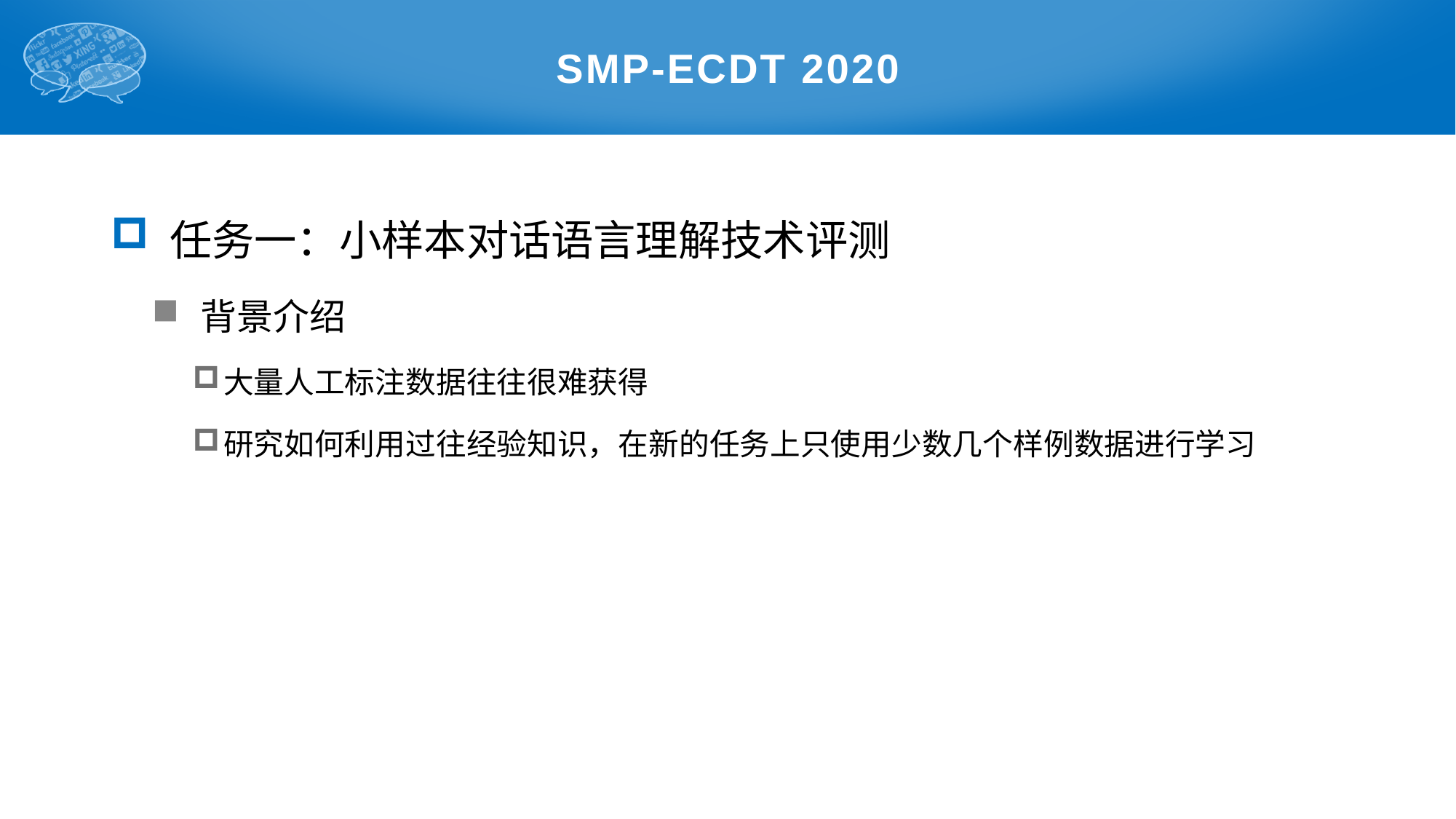

# SMP-ECDT 2020
 任务一：小样本对话语言理解技术评测
 背景介绍
大量人工标注数据往往很难获得
研究如何利用过往经验知识，在新的任务上只使用少数几个样例数据进行学习